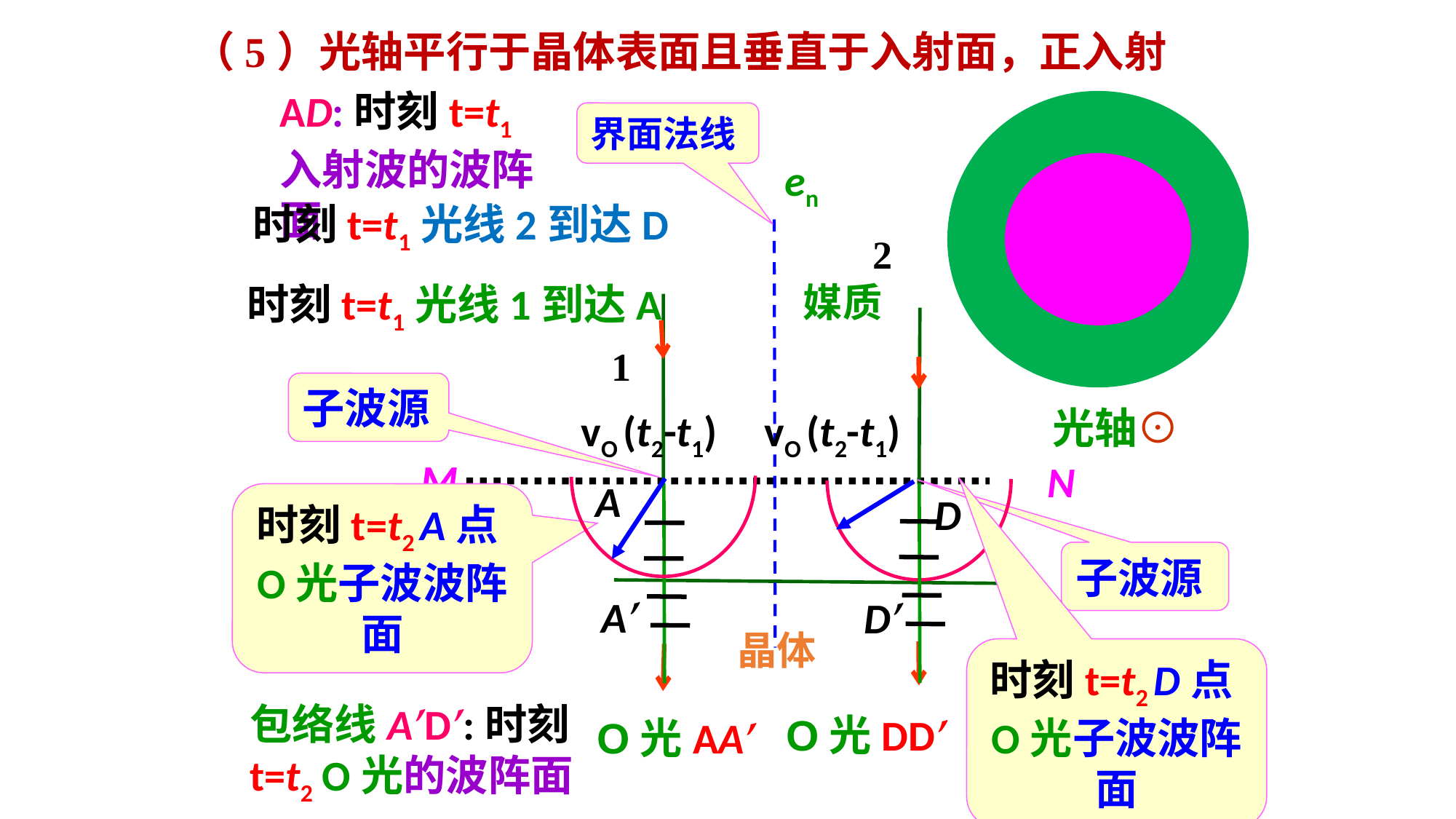

（5）光轴平行于晶体表面且垂直于入射面，正入射
AD:时刻t=t1入射波的波阵面

界面法线
en
时刻t=t1光线2到达D

2
媒质
时刻t=t1光线1到达A

1

子波源
光轴⊙
vO (t2-t1)
vO (t2-t1)
M
N
A

D

时刻t=t2 A点O光子波波阵面

子波源

A’
D’
晶体

时刻t=t2 D点O光子波波阵面
包络线A’D’:时刻t=t2 O光的波阵面
O光DD’
O光AA’